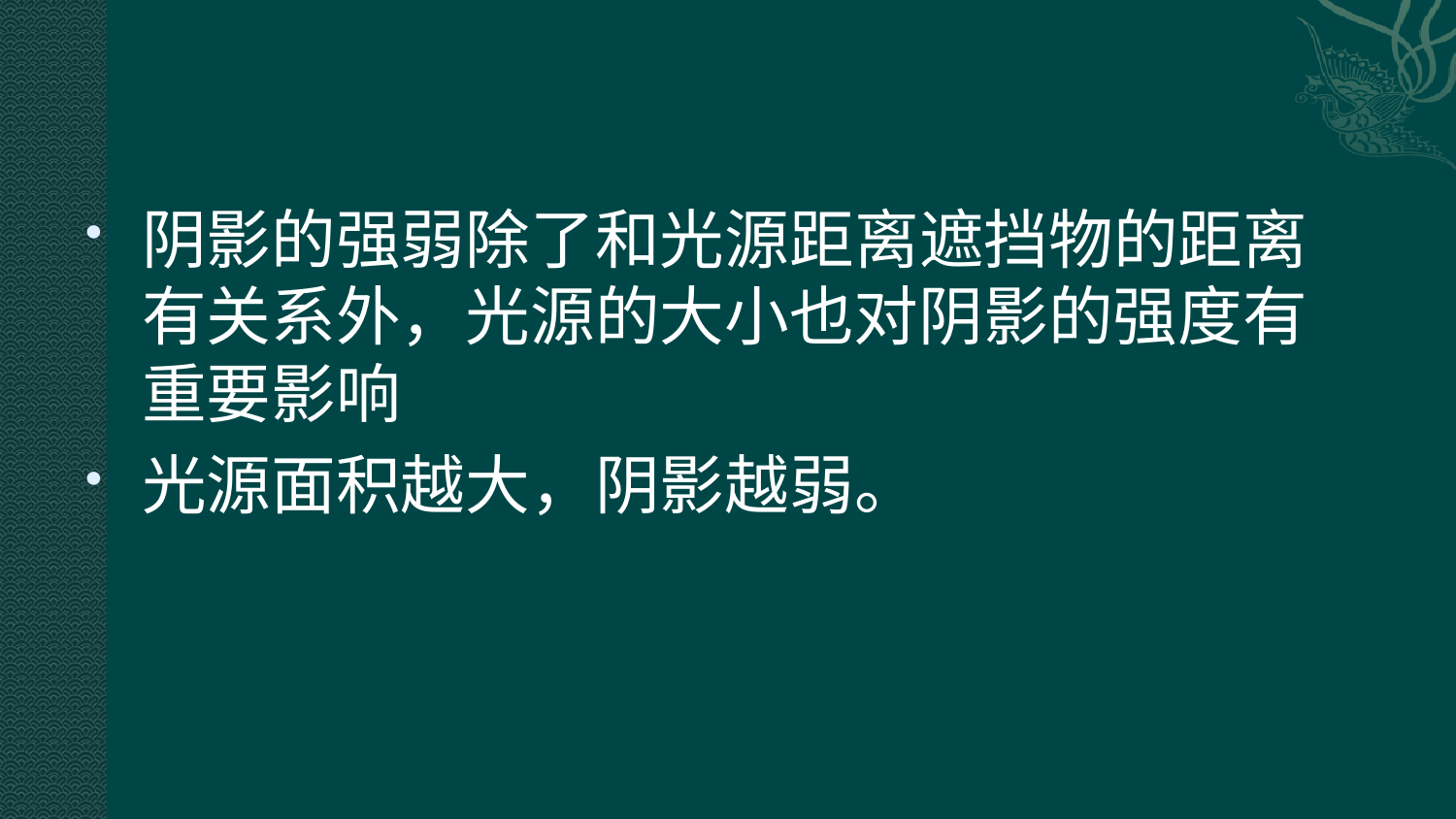

#
阴影的强弱除了和光源距离遮挡物的距离有关系外，光源的大小也对阴影的强度有重要影响
光源面积越大，阴影越弱。